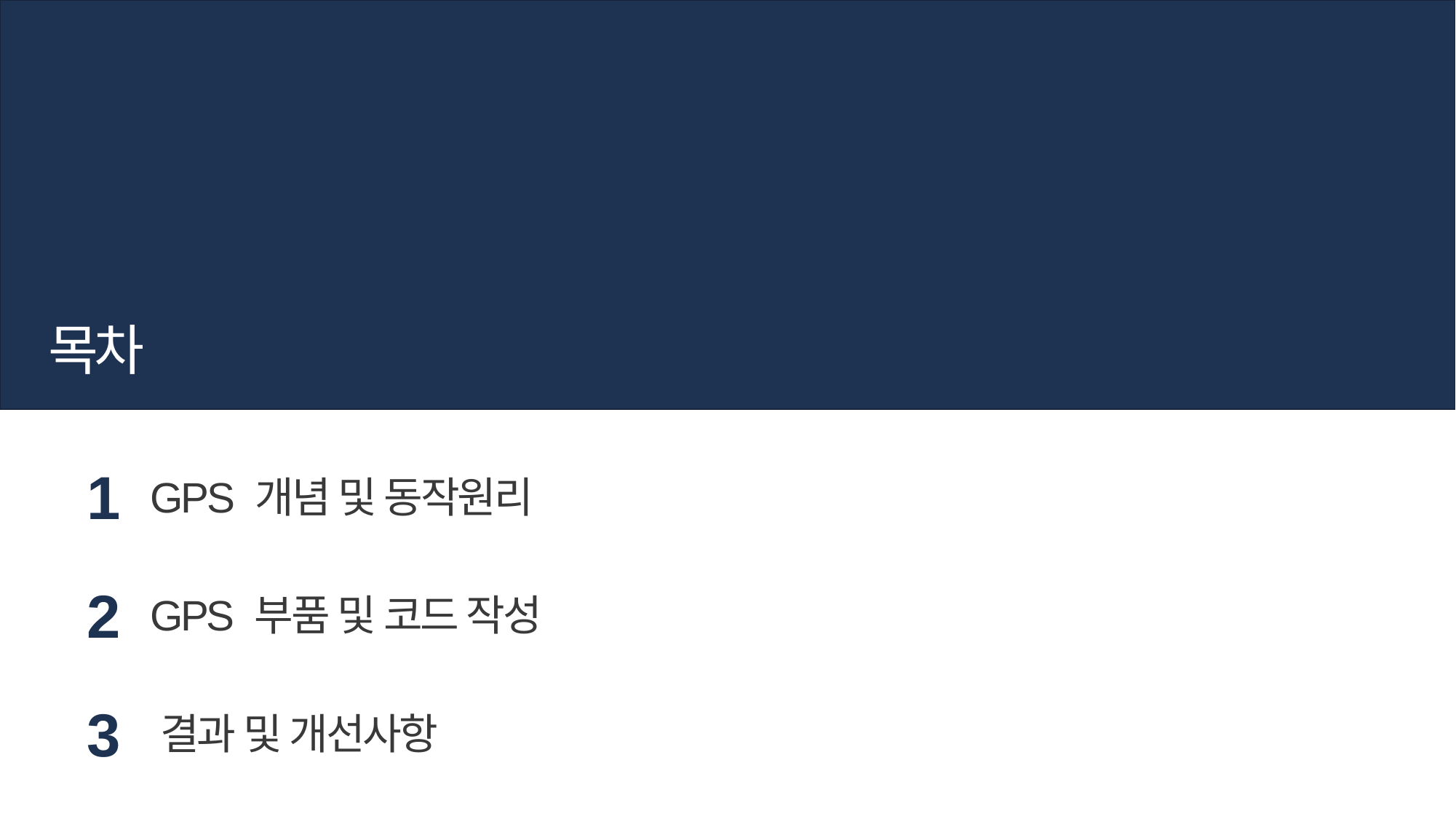

목차
1
GPS 개념 및 동작원리
2
GPS 부품 및 코드 작성
3
결과 및 개선사항